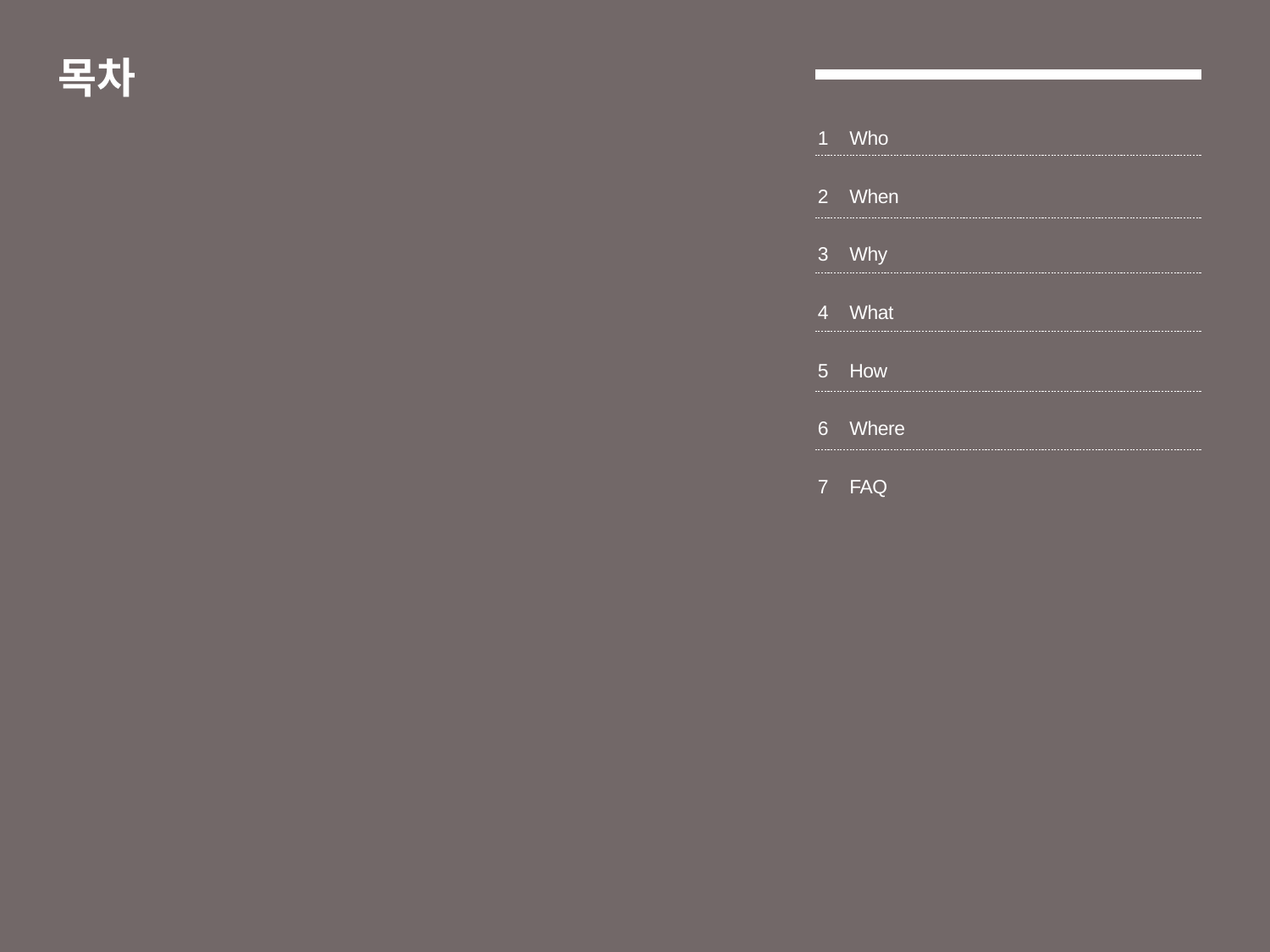

# 목차
Who
When
Why
What
How
Where
FAQ